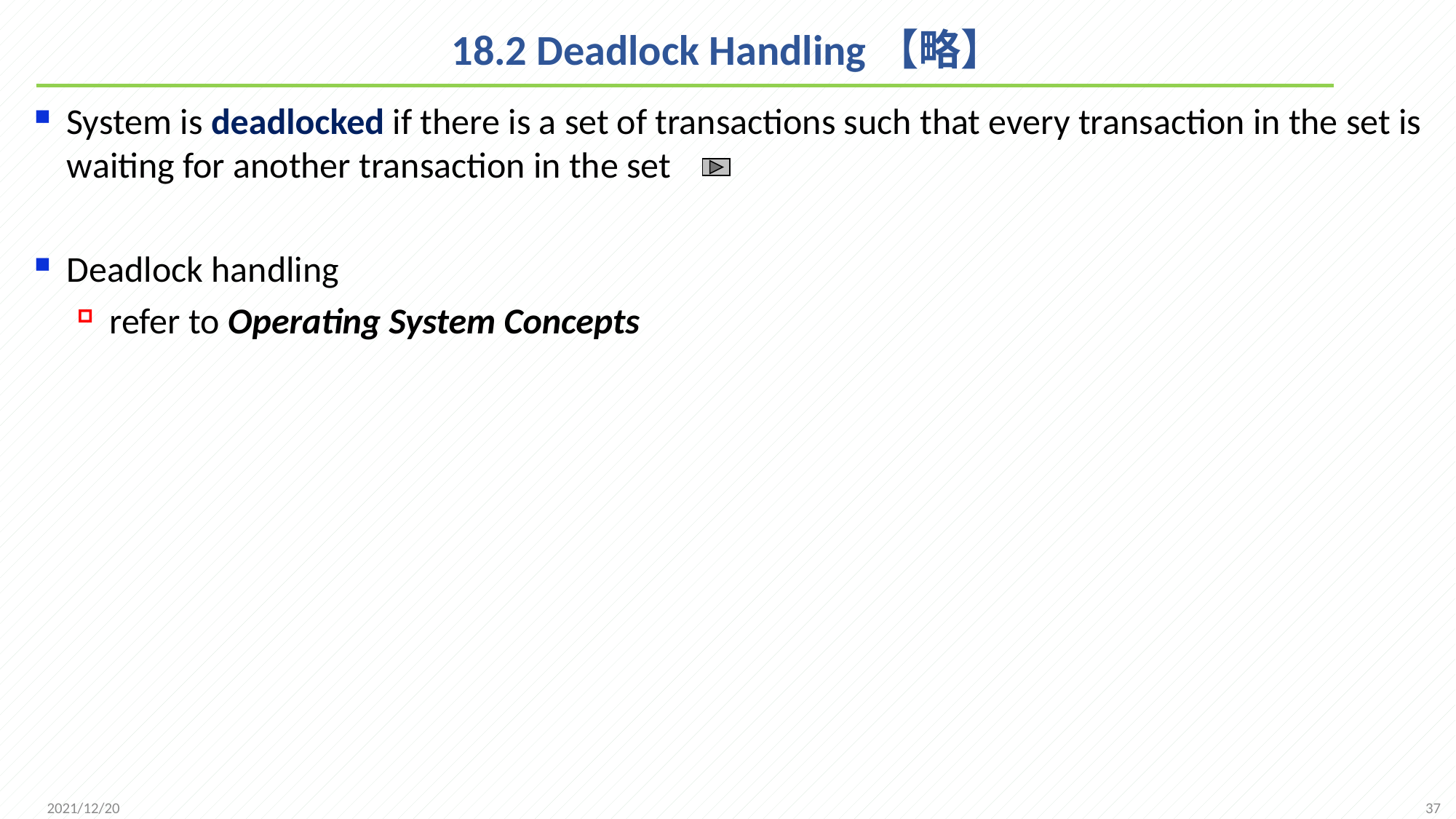

# 18.2 Deadlock Handling【略】
System is deadlocked if there is a set of transactions such that every transaction in the set is waiting for another transaction in the set

Deadlock handling
refer to Operating System Concepts

37
2021/12/20